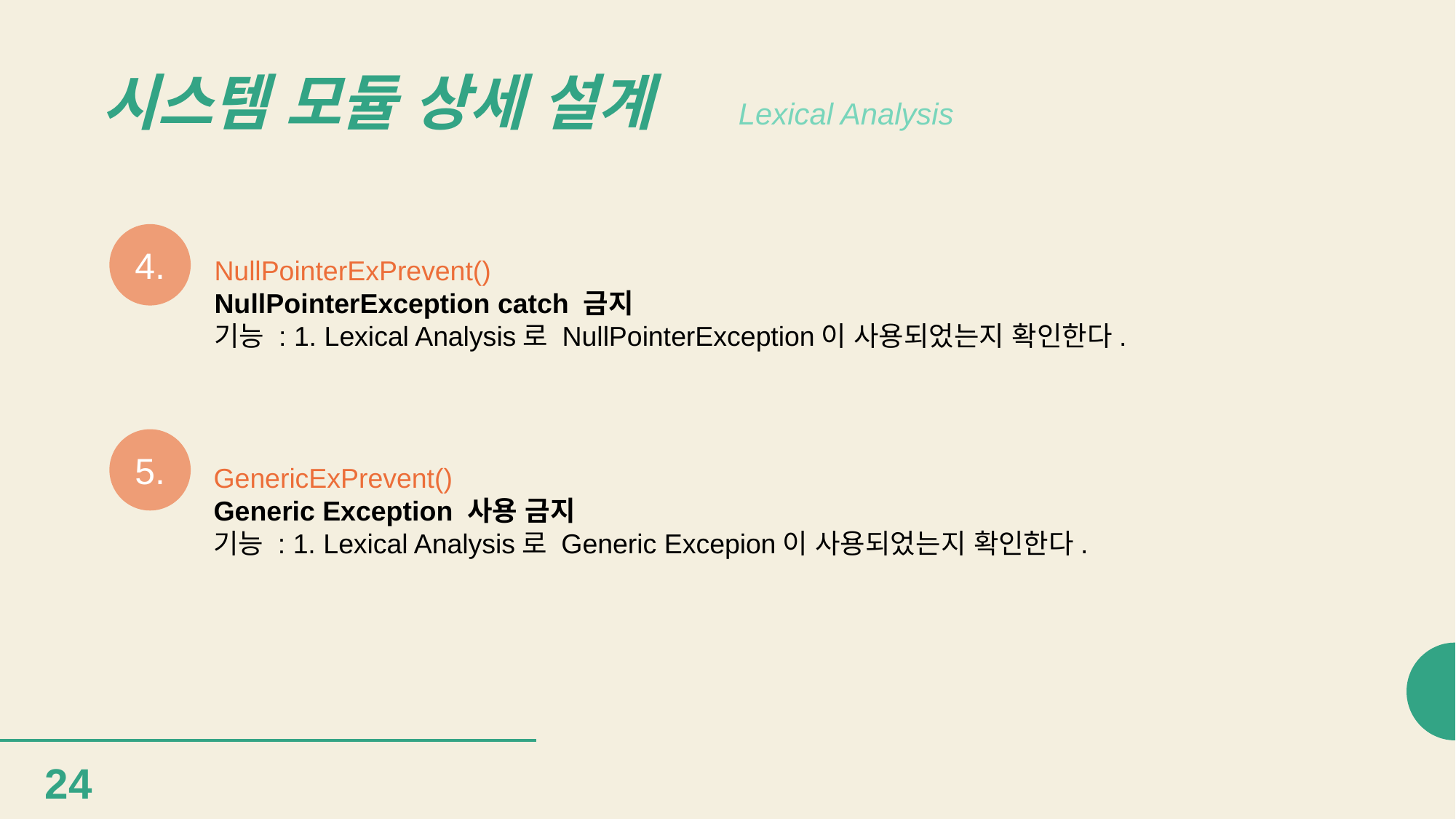

# 시스템 모듈 상세 설계
Lexical Analysis
4.
NullPointerExPrevent()
NullPointerException catch 금지
기능 : 1. Lexical Analysis로 NullPointerException이 사용되었는지 확인한다.
5.
GenericExPrevent()
Generic Exception 사용 금지
기능 : 1. Lexical Analysis로 Generic Excepion이 사용되었는지 확인한다.
24